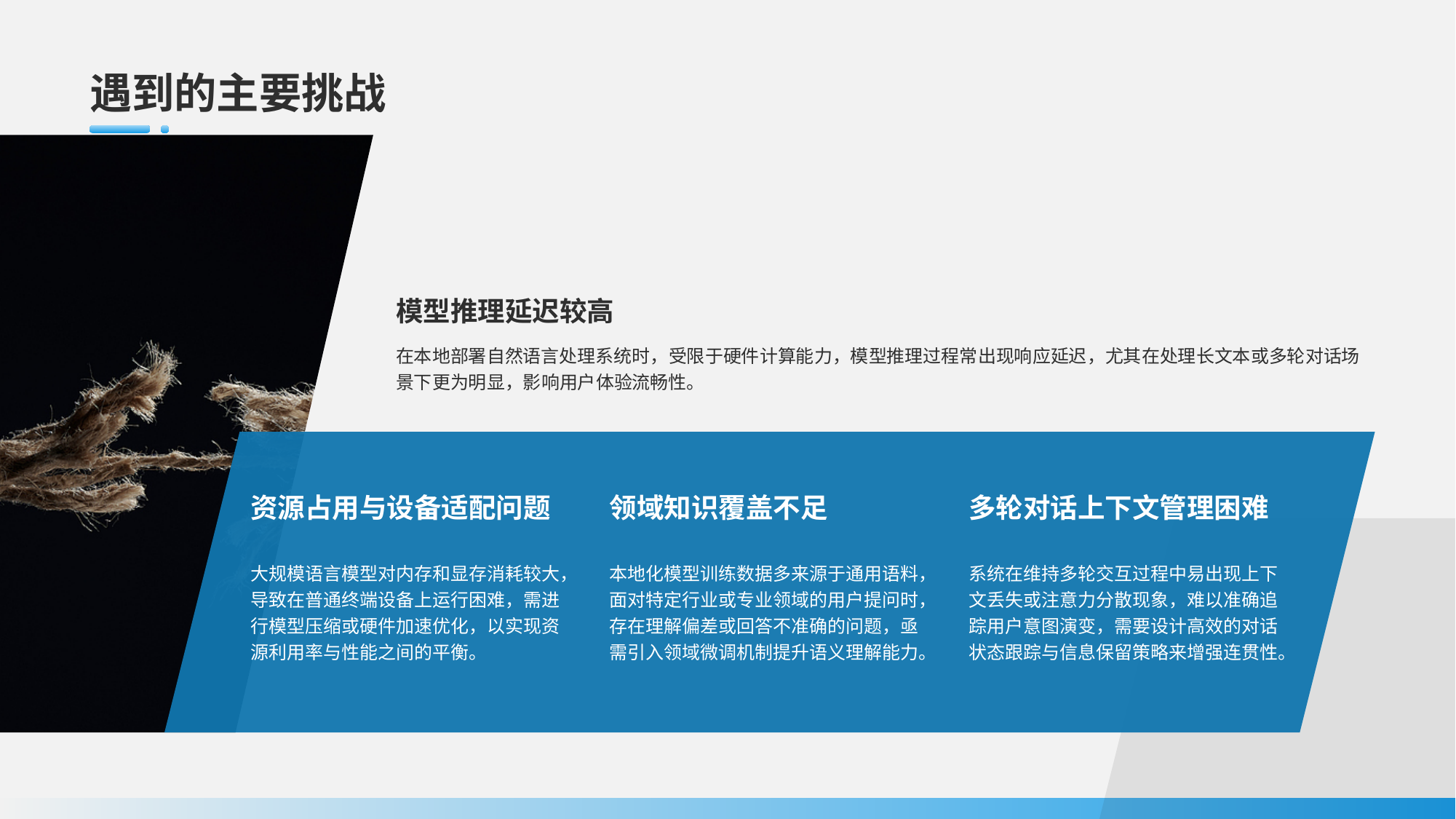

# 遇到的主要挑战

模型推理延迟较高
在本地部署自然语言处理系统时，受限于硬件计算能力，模型推理过程常出现响应延迟，尤其在处理长文本或多轮对话场景下更为明显，影响用户体验流畅性。

领域知识覆盖不足
本地化模型训练数据多来源于通用语料，面对特定行业或专业领域的用户提问时，存在理解偏差或回答不准确的问题，亟需引入领域微调机制提升语义理解能力。
多轮对话上下文管理困难
系统在维持多轮交互过程中易出现上下文丢失或注意力分散现象，难以准确追踪用户意图演变，需要设计高效的对话状态跟踪与信息保留策略来增强连贯性。
资源占用与设备适配问题
大规模语言模型对内存和显存消耗较大，导致在普通终端设备上运行困难，需进行模型压缩或硬件加速优化，以实现资源利用率与性能之间的平衡。